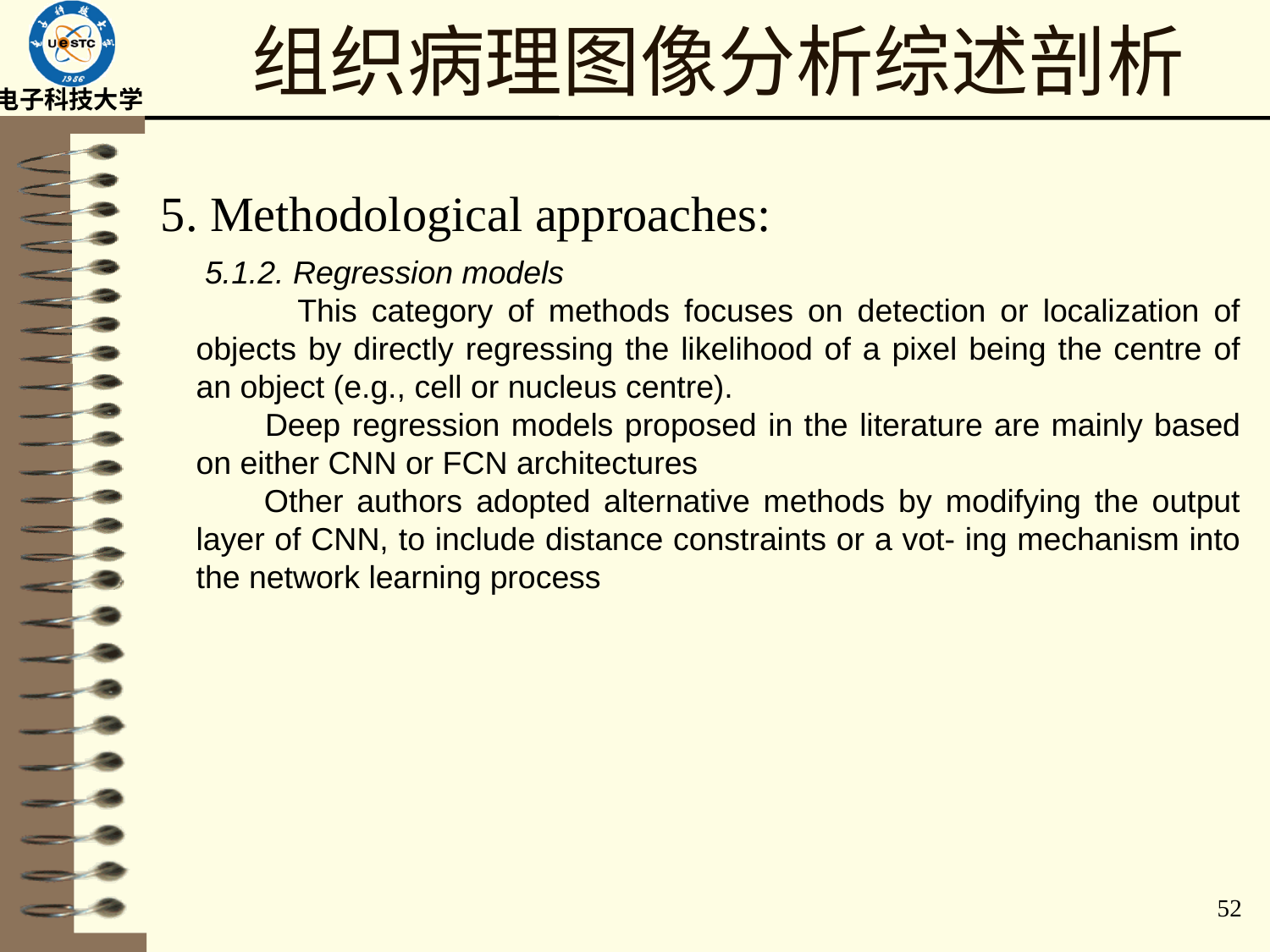

# 组织病理图像分析综述剖析
5. Methodological approaches:

 5.1.2. Regression models
       This category of methods focuses on detection or localization of objects by directly regressing the likelihood of a pixel being the centre of an object (e.g., cell or nucleus centre).
      Deep regression models proposed in the literature are mainly based on either CNN or FCN architectures
     Other authors adopted alternative methods by modifying the output layer of CNN, to include distance constraints or a vot- ing mechanism into the network learning process

52